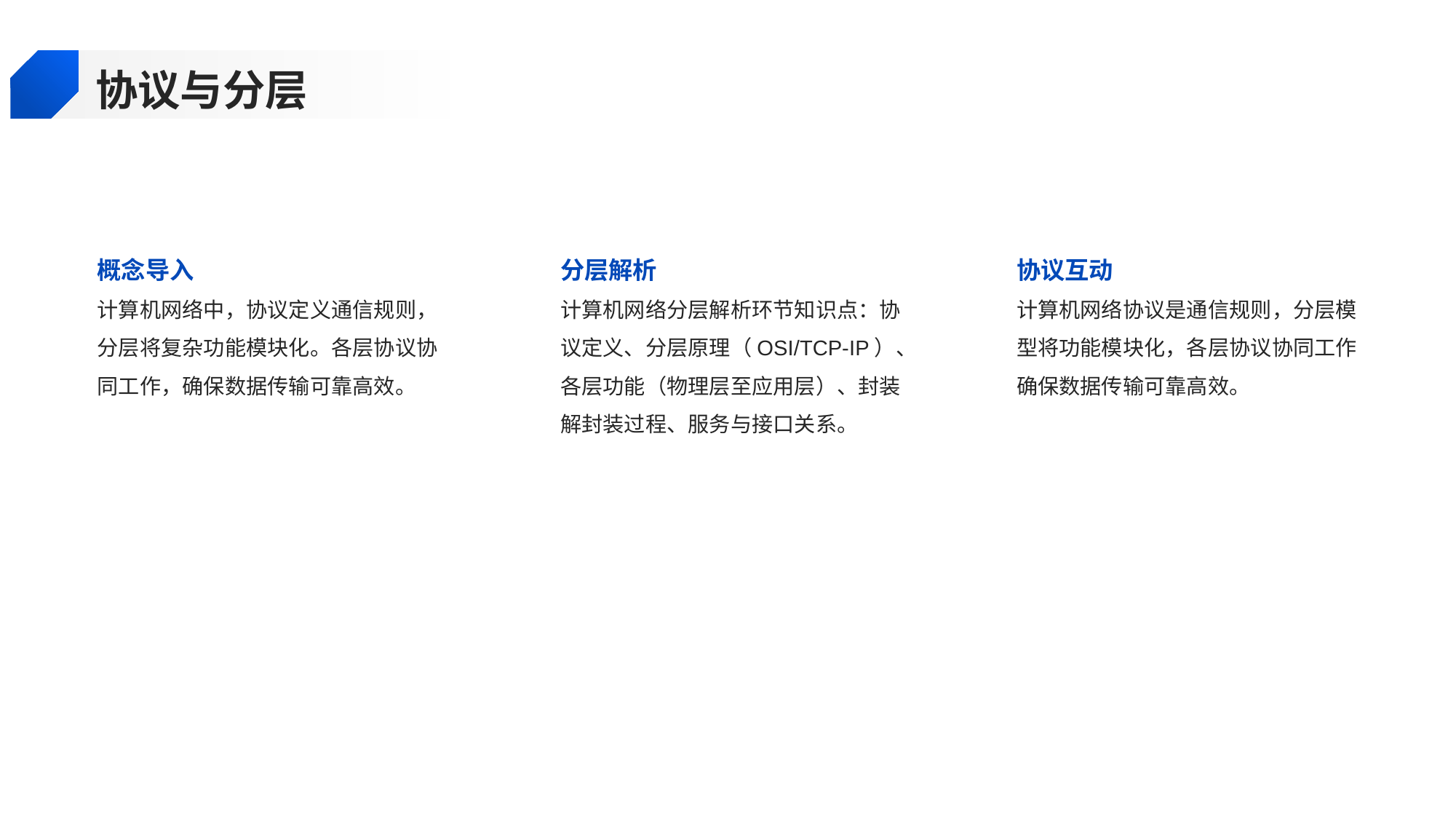

协议与分层
概念导入
分层解析
协议互动
计算机网络中，协议定义通信规则，分层将复杂功能模块化。各层协议协同工作，确保数据传输可靠高效。
计算机网络分层解析环节知识点：协议定义、分层原理（OSI/TCP-IP）、各层功能（物理层至应用层）、封装解封装过程、服务与接口关系。
计算机网络协议是通信规则，分层模型将功能模块化，各层协议协同工作确保数据传输可靠高效。